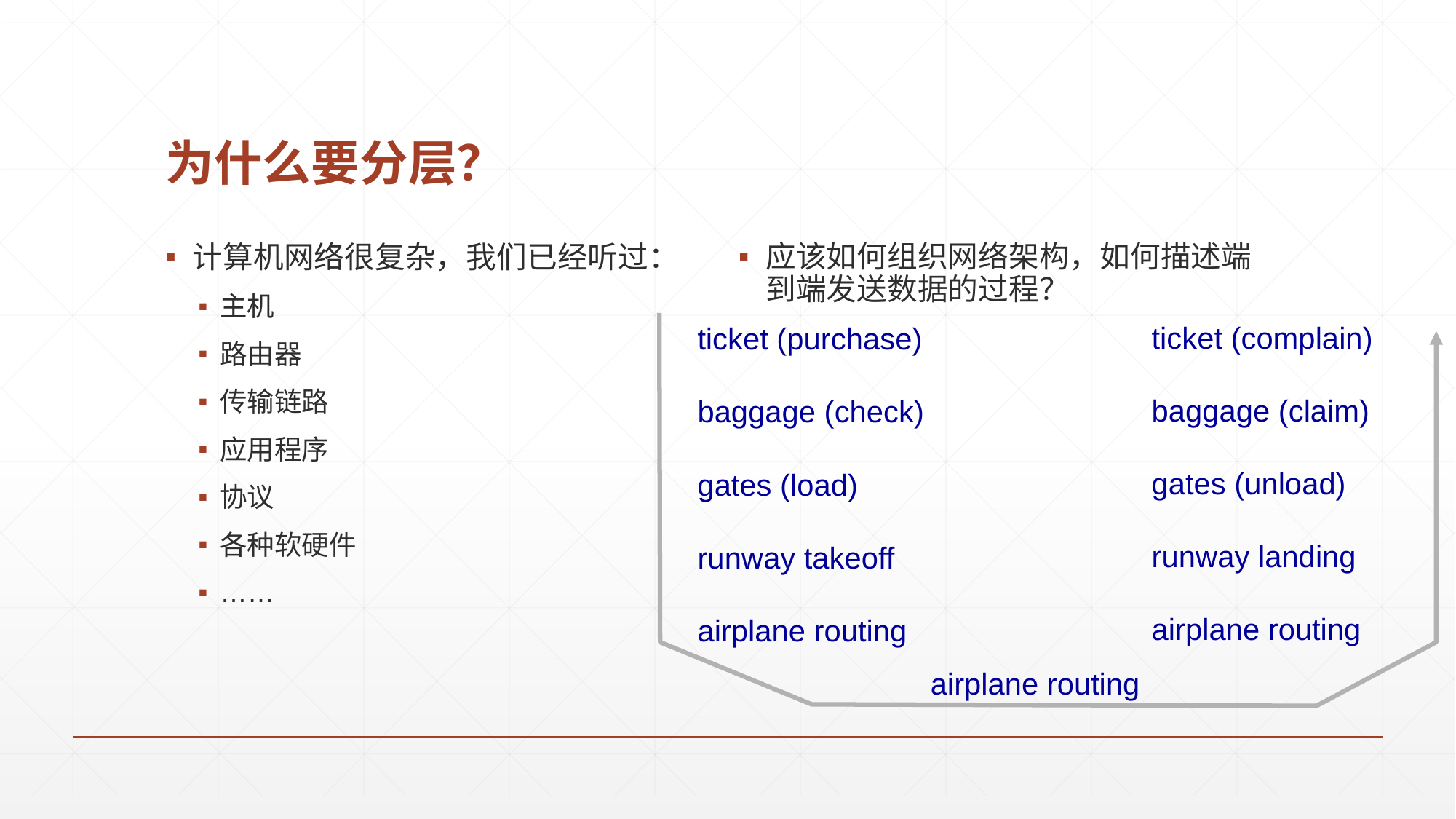

# 为什么要分层？
应该如何组织网络架构，如何描述端到端发送数据的过程？
计算机网络很复杂，我们已经听过：
主机
路由器
传输链路
应用程序
协议
各种软硬件
……

ticket (complain)

baggage (claim)

gates (unload)

runway landing

airplane routing
ticket (purchase)

baggage (check)

gates (load)

runway takeoff

airplane routing
airplane routing